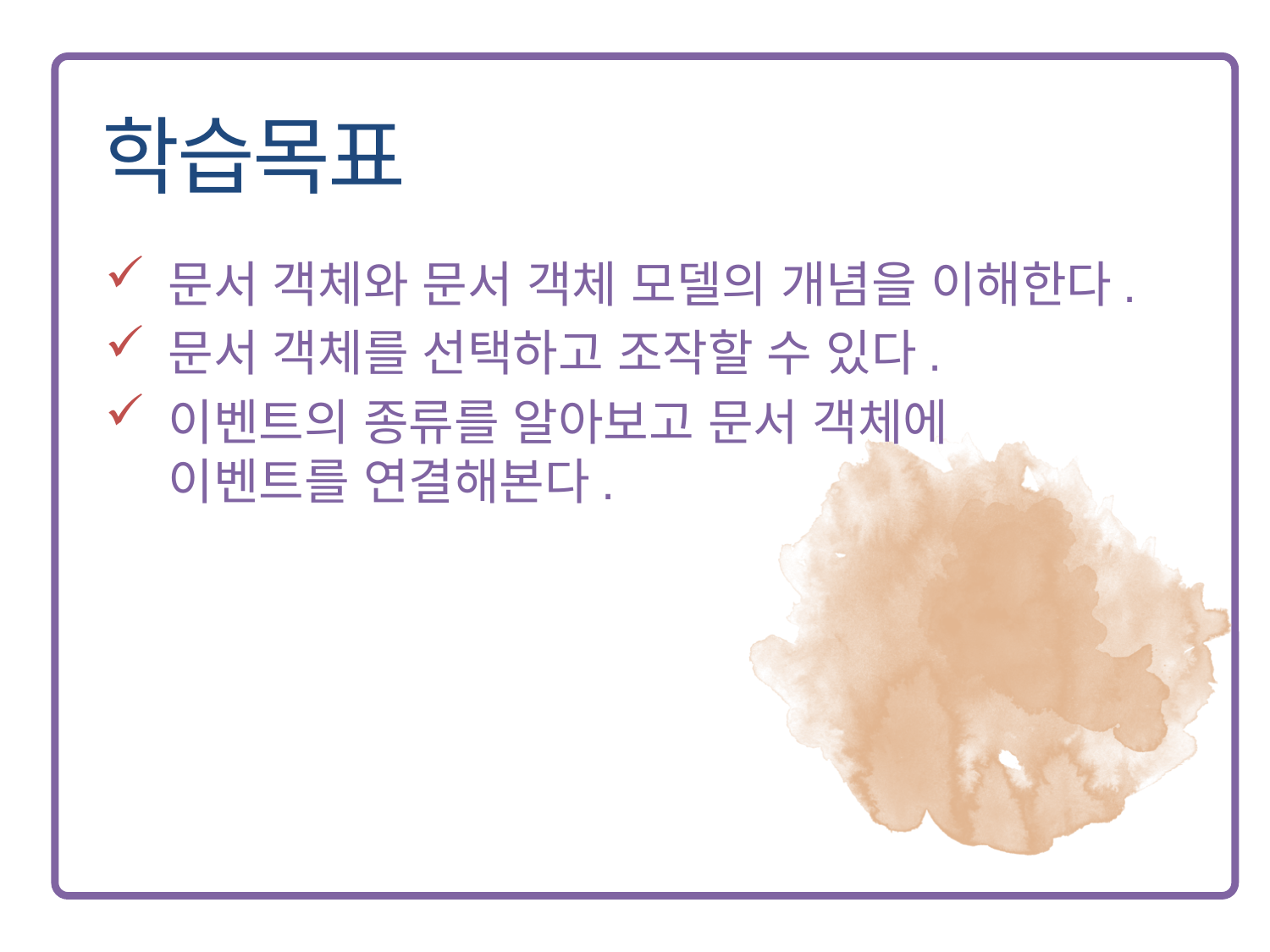

문서 객체와 문서 객체 모델의 개념을 이해한다.
문서 객체를 선택하고 조작할 수 있다.
이벤트의 종류를 알아보고 문서 객체에 이벤트를 연결해본다.